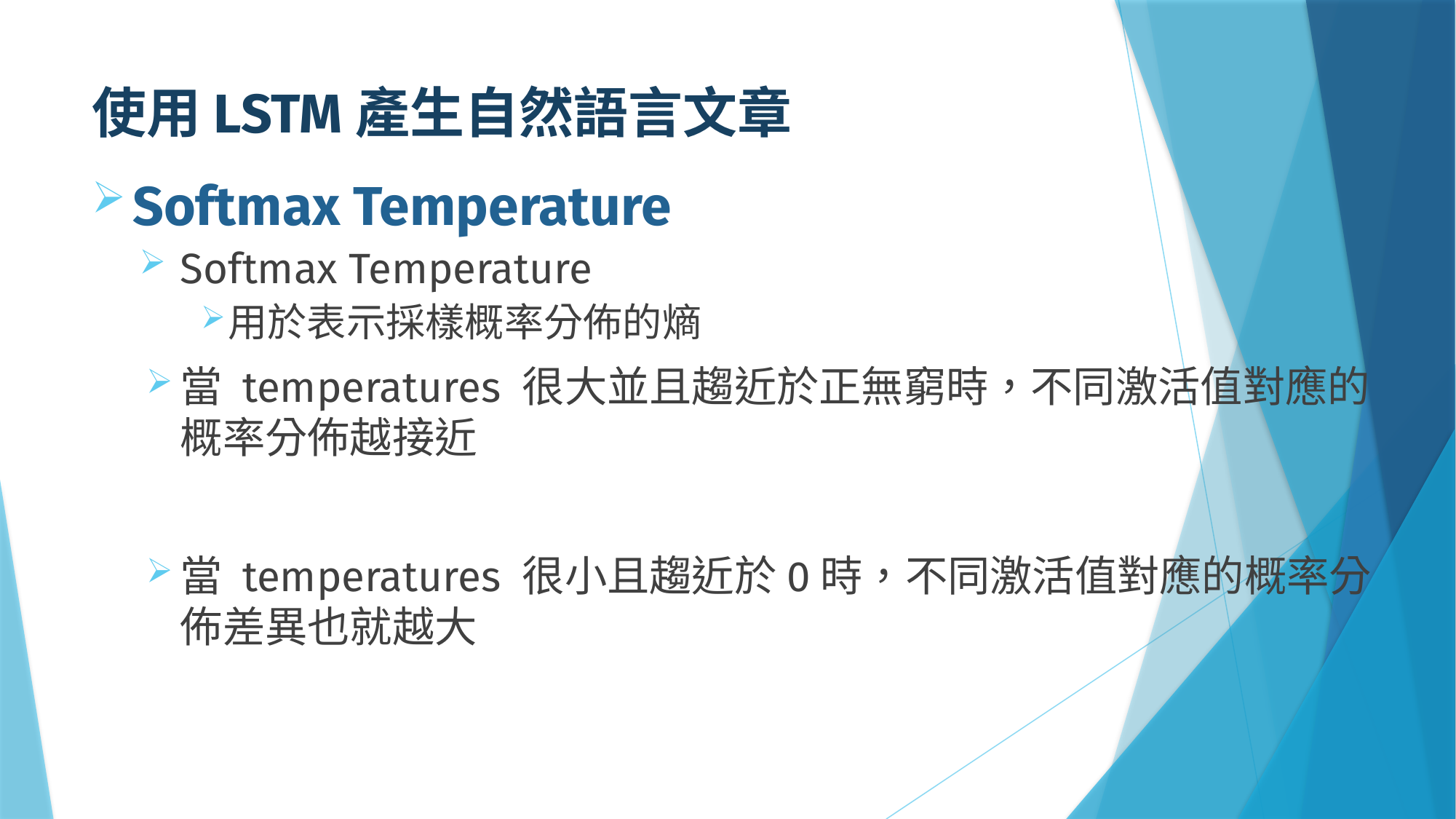

# 使用LSTM產生自然語言文章
Softmax Temperature
Softmax Temperature
用於表示採樣概率分佈的熵
當 temperatures 很大並且趨近於正無窮時，不同激活值對應的概率分佈越接近

當 temperatures 很小且趨近於0時，不同激活值對應的概率分佈差異也就越大